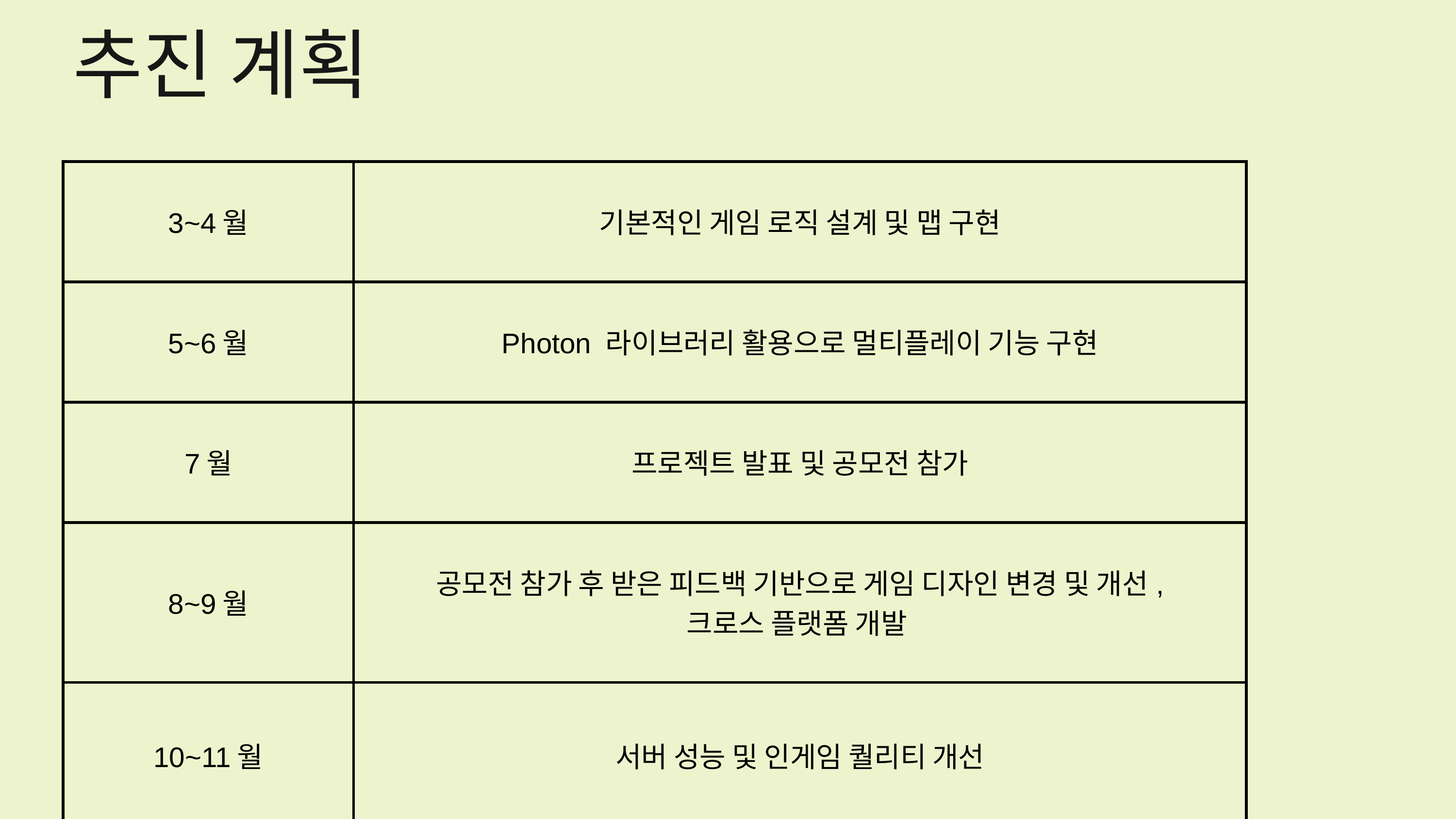

추진 계획
| 3~4월 | 기본적인 게임 로직 설계 및 맵 구현 |
| --- | --- |
| 5~6월 | Photon 라이브러리 활용으로 멀티플레이 기능 구현 |
| 7월 | 프로젝트 발표 및 공모전 참가 |
| 8~9월 | 공모전 참가 후 받은 피드백 기반으로 게임 디자인 변경 및 개선, 크로스 플랫폼 개발 |
| 10~11월 | 서버 성능 및 인게임 퀄리티 개선 |